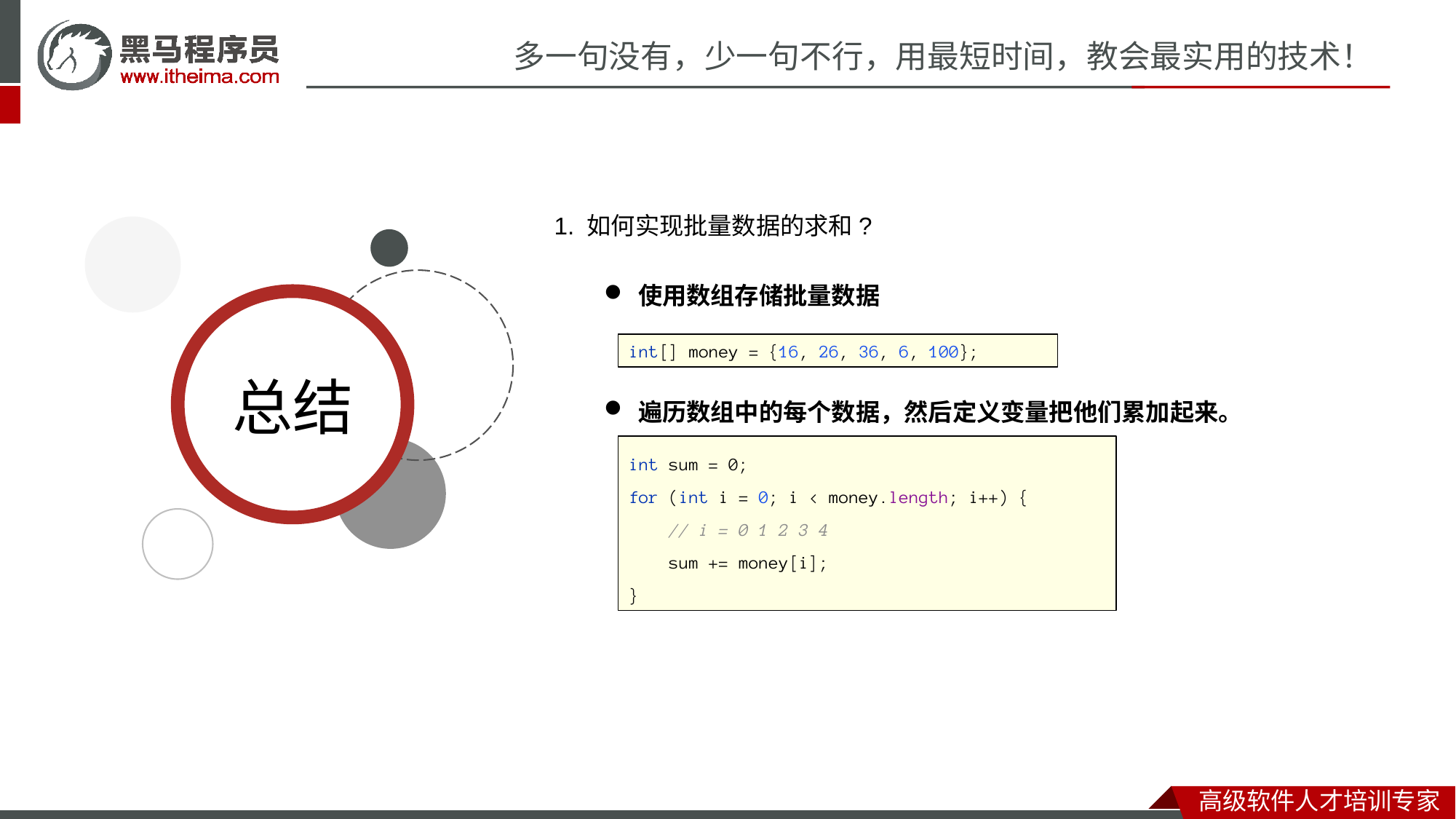

1. 如何实现批量数据的求和?
使用数组存储批量数据

遍历数组中的每个数据，然后定义变量把他们累加起来。

int[] money = {16, 26, 36, 6, 100};
int sum = 0;
for (int i = 0; i < money.length; i++) {
    // i = 0 1 2 3 4
    sum += money[i];
}